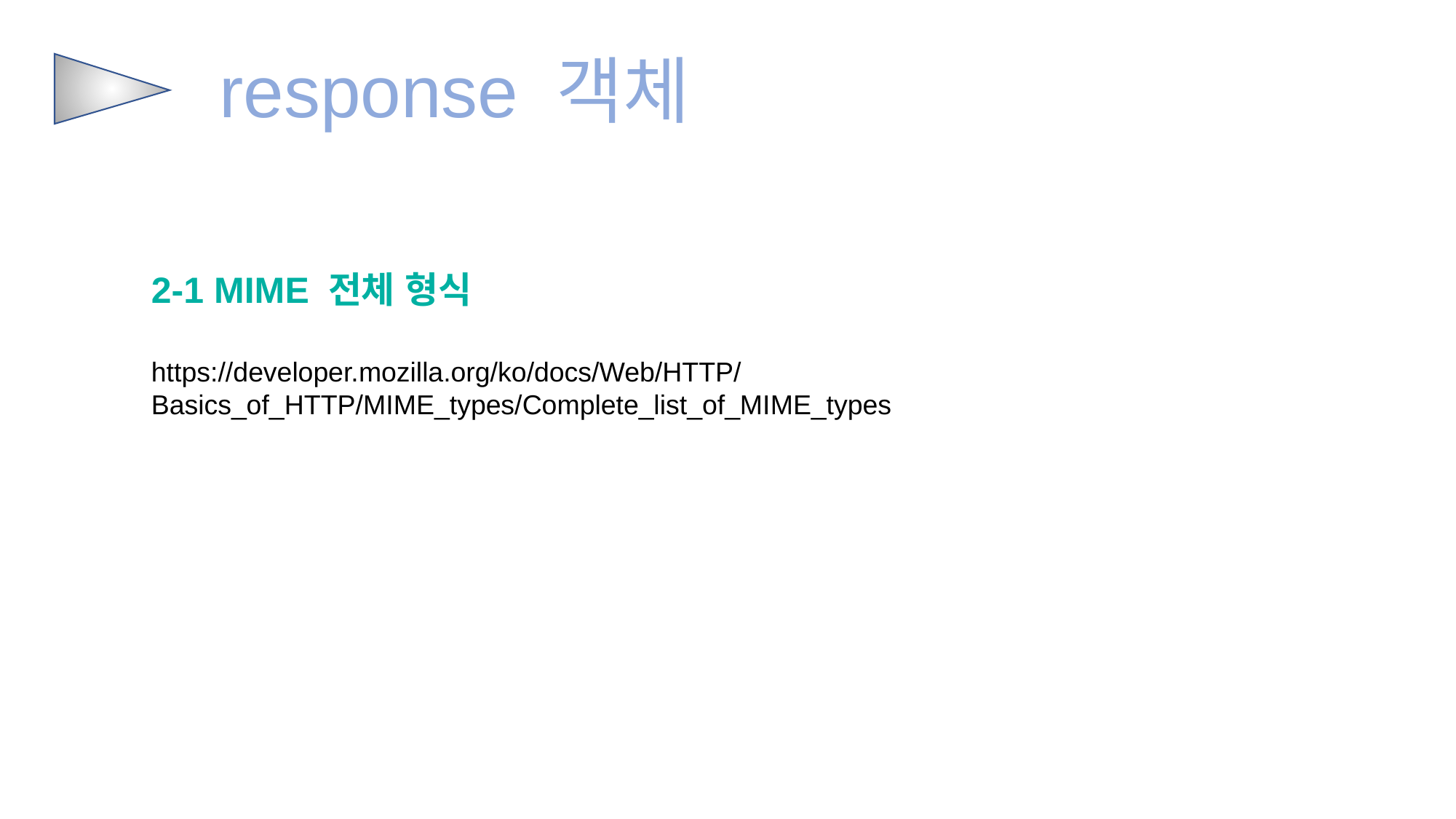

response 객체
2-1 MIME 전체 형식
https://developer.mozilla.org/ko/docs/Web/HTTP/Basics_of_HTTP/MIME_types/Complete_list_of_MIME_types